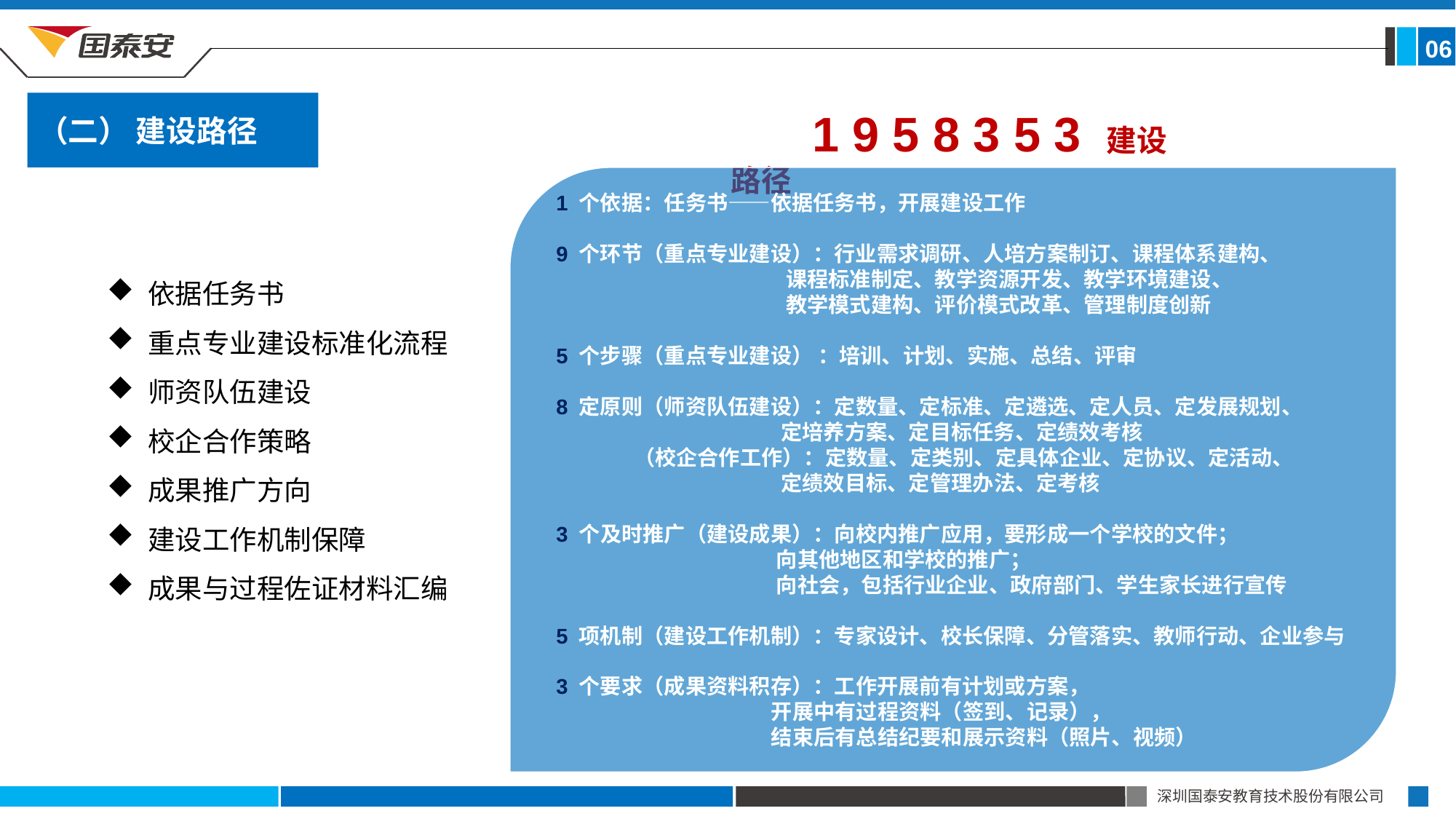

06
（二） 建设路径
        1 9 5 8 3 5 3 建设路径
 1 个依据：任务书——依据任务书，开展建设工作

 9 个环节（重点专业建设）：行业需求调研、人培方案制订、课程体系建构、
                                               课程标准制定、教学资源开发、教学环境建设、
                                               教学模式建构、评价模式改革、管理制度创新

 5 个步骤（重点专业建设） ：培训、计划、实施、总结、评审

 8 定原则（师资队伍建设）：定数量、定标准、定遴选、定人员、定发展规划、
                                              定培养方案、定目标任务、定绩效考核
                （校企合作工作）：定数量、定类别、定具体企业、定协议、定活动、
                                              定绩效目标、定管理办法、定考核

 3 个及时推广（建设成果）：向校内推广应用，要形成一个学校的文件；
                                             向其他地区和学校的推广；
                                             向社会，包括行业企业、政府部门、学生家长进行宣传

 5 项机制（建设工作机制）：专家设计、校长保障、分管落实、教师行动、企业参与

 3 个要求（成果资料积存）：工作开展前有计划或方案，
                                            开展中有过程资料（签到、记录），
                                            结束后有总结纪要和展示资料（照片、视频）
依据任务书
重点专业建设标准化流程
师资队伍建设
校企合作策略
成果推广方向
建设工作机制保障
成果与过程佐证材料汇编